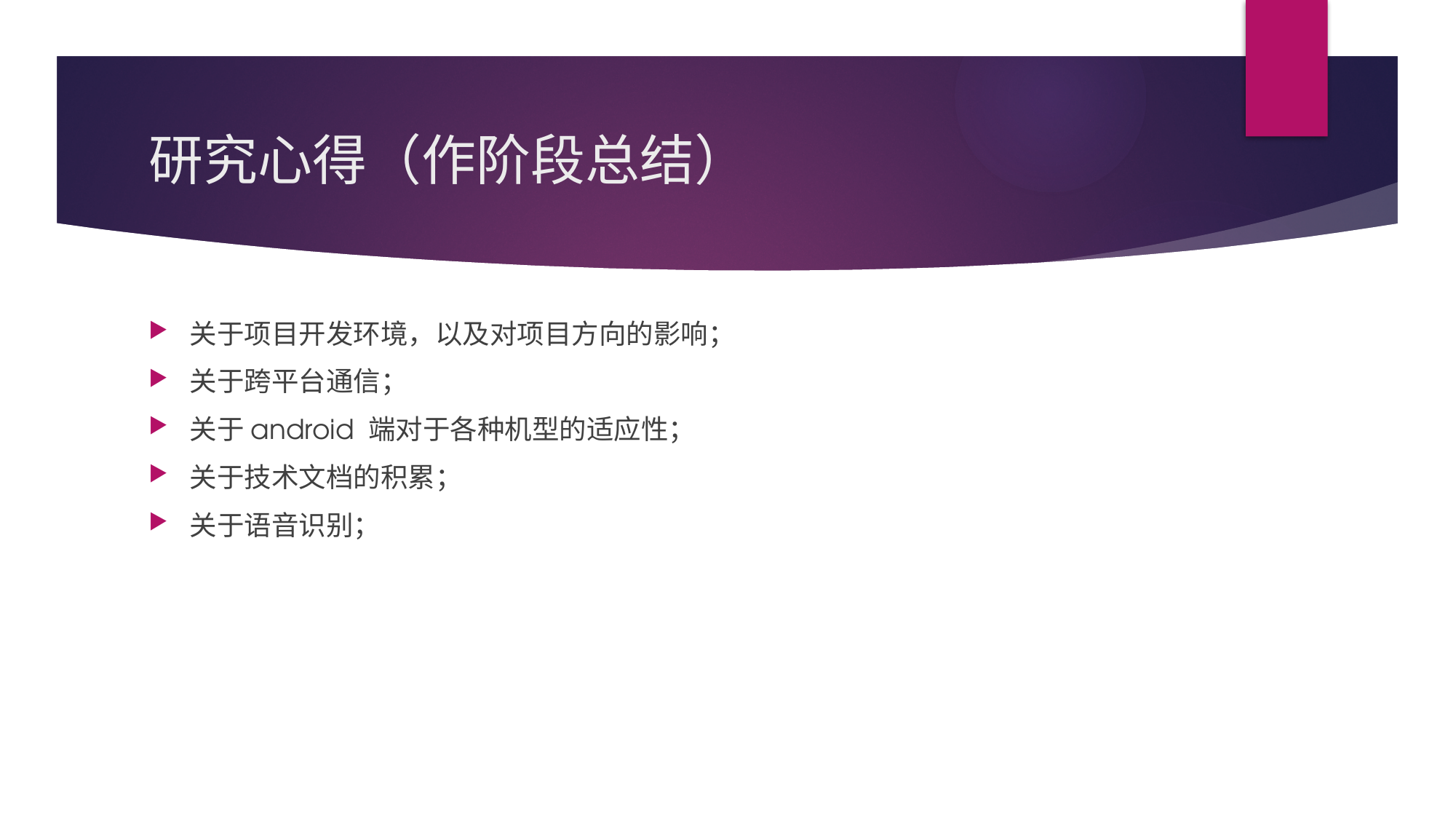

# 研究心得（作阶段总结）
关于项目开发环境，以及对项目方向的影响；
关于跨平台通信；
关于android 端对于各种机型的适应性；
关于技术文档的积累；
关于语音识别；